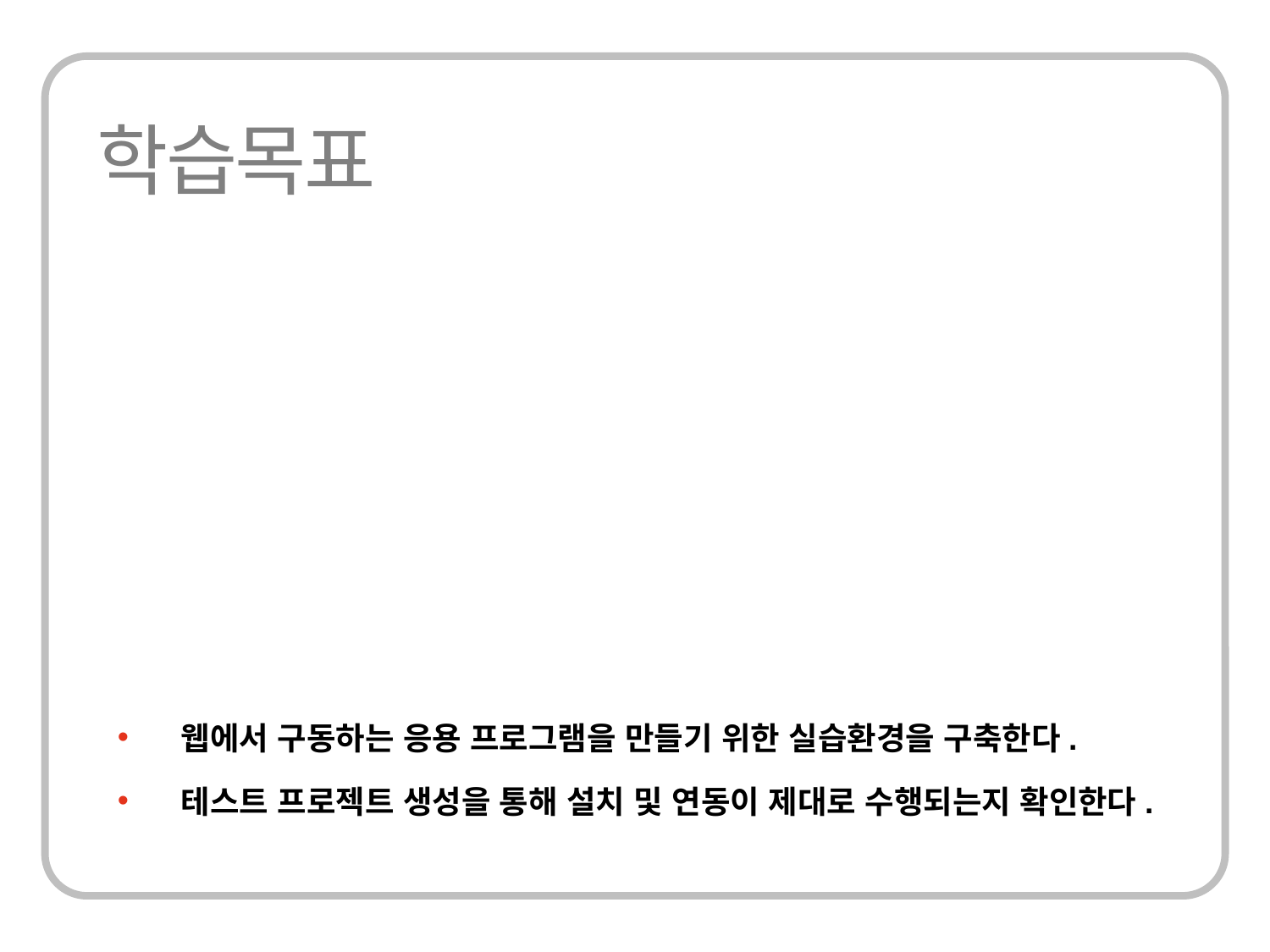

웹에서 구동하는 응용 프로그램을 만들기 위한 실습환경을 구축한다.
테스트 프로젝트 생성을 통해 설치 및 연동이 제대로 수행되는지 확인한다.